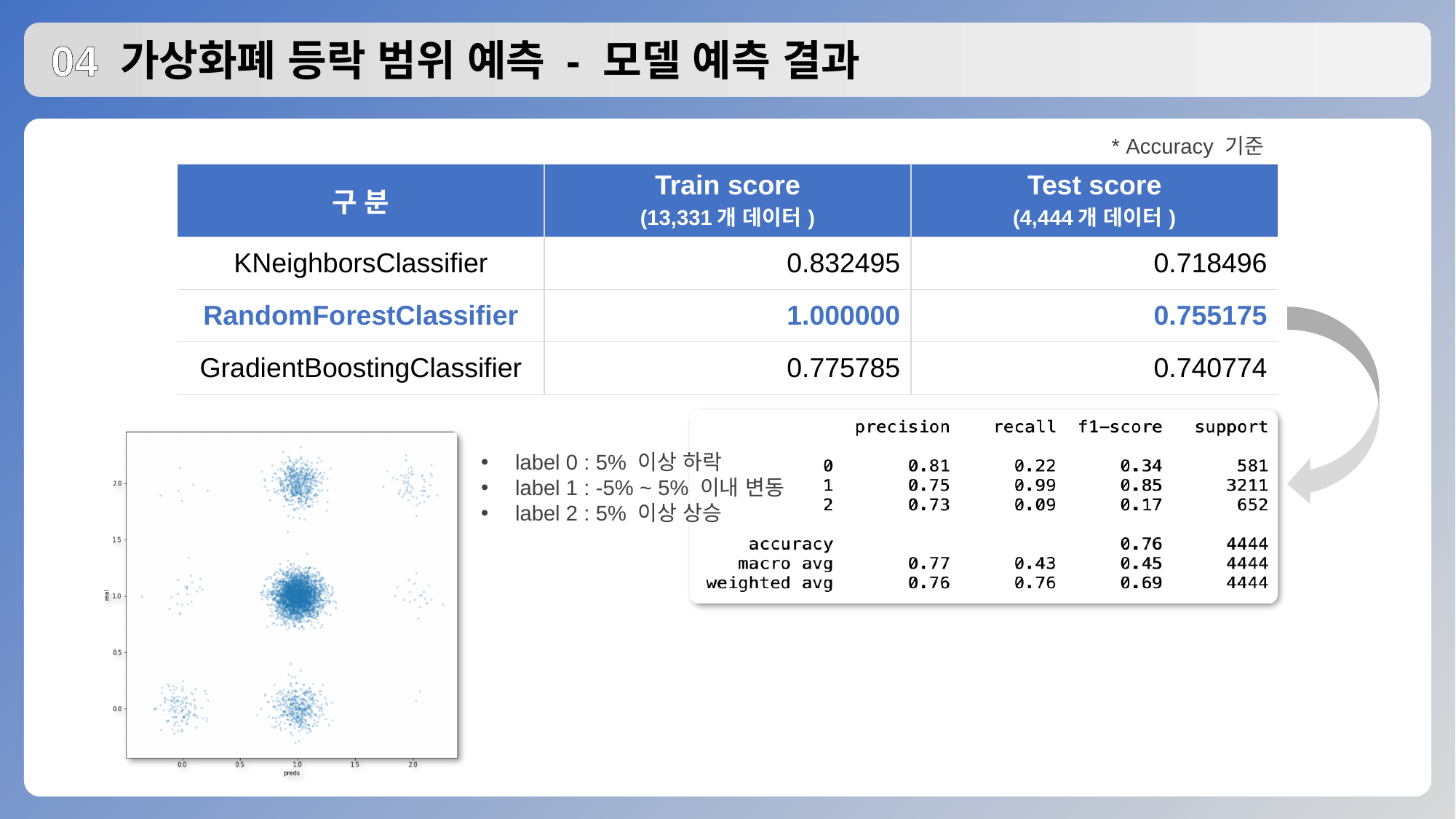

# 04 가상화폐 등락 범위 예측 - 모델 예측 결과
* Accuracy 기준
| 구 분 | Train score (13,331개 데이터) | Test score (4,444개 데이터) |
| --- | --- | --- |
| KNeighborsClassifier | 0.832495 | 0.718496 |
| RandomForestClassifier | 1.000000 | 0.755175 |
| GradientBoostingClassifier | 0.775785 | 0.740774 |

label 0 : 5% 이상 하락
label 1 : -5% ~ 5% 이내 변동
label 2 : 5% 이상 상승